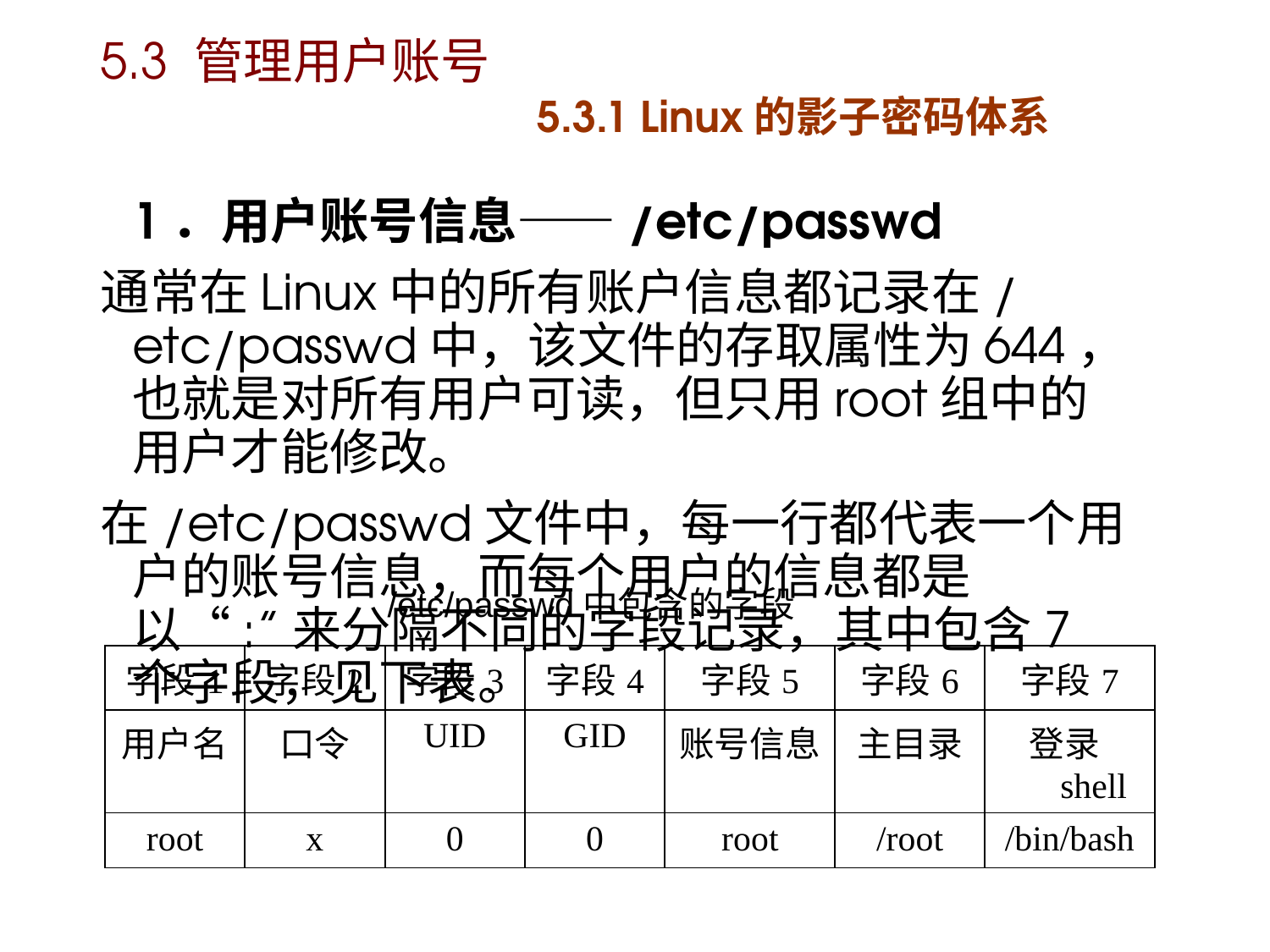

# 5.3 管理用户账号 5.3.1 Linux的影子密码体系
	1．用户账号信息——/etc/passwd
通常在Linux中的所有账户信息都记录在/etc/passwd中，该文件的存取属性为644，也就是对所有用户可读，但只用root组中的用户才能修改。
在/etc/passwd文件中，每一行都代表一个用户的账号信息，而每个用户的信息都是以“:”来分隔不同的字段记录，其中包含7个字段，见下表。
/etc/passwd中包含的字段
| 字段1 | 字段2 | 字段3 | 字段4 | 字段5 | 字段6 | 字段7 |
| --- | --- | --- | --- | --- | --- | --- |
| 用户名 | 口令 | UID | GID | 账号信息 | 主目录 | 登录shell |
| root | x | 0 | 0 | root | /root | /bin/bash |